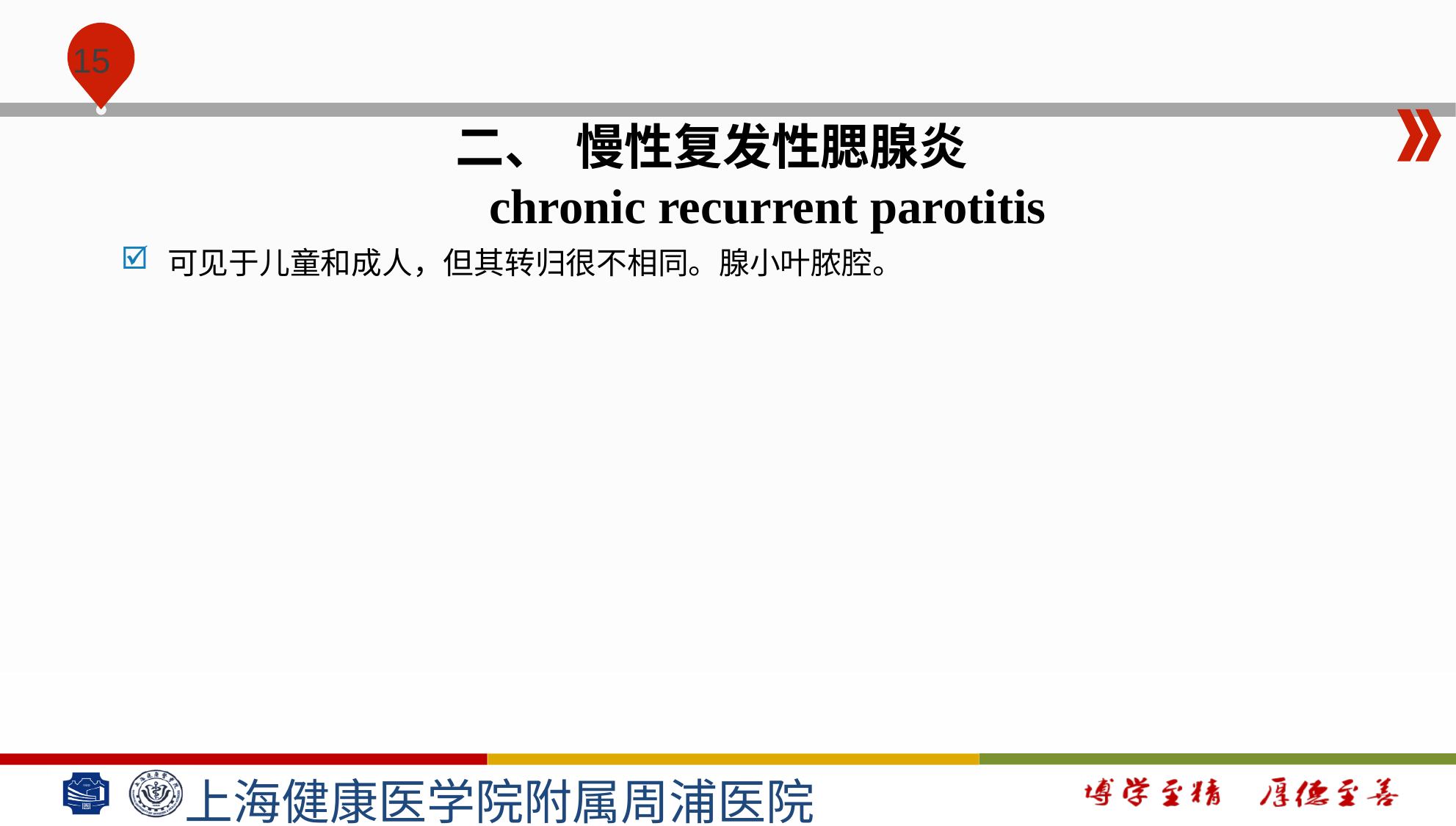

#

二、  慢性复发性腮腺炎
      chronic recurrent parotitis
可见于儿童和成人，但其转归很不相同。腺小叶脓腔。